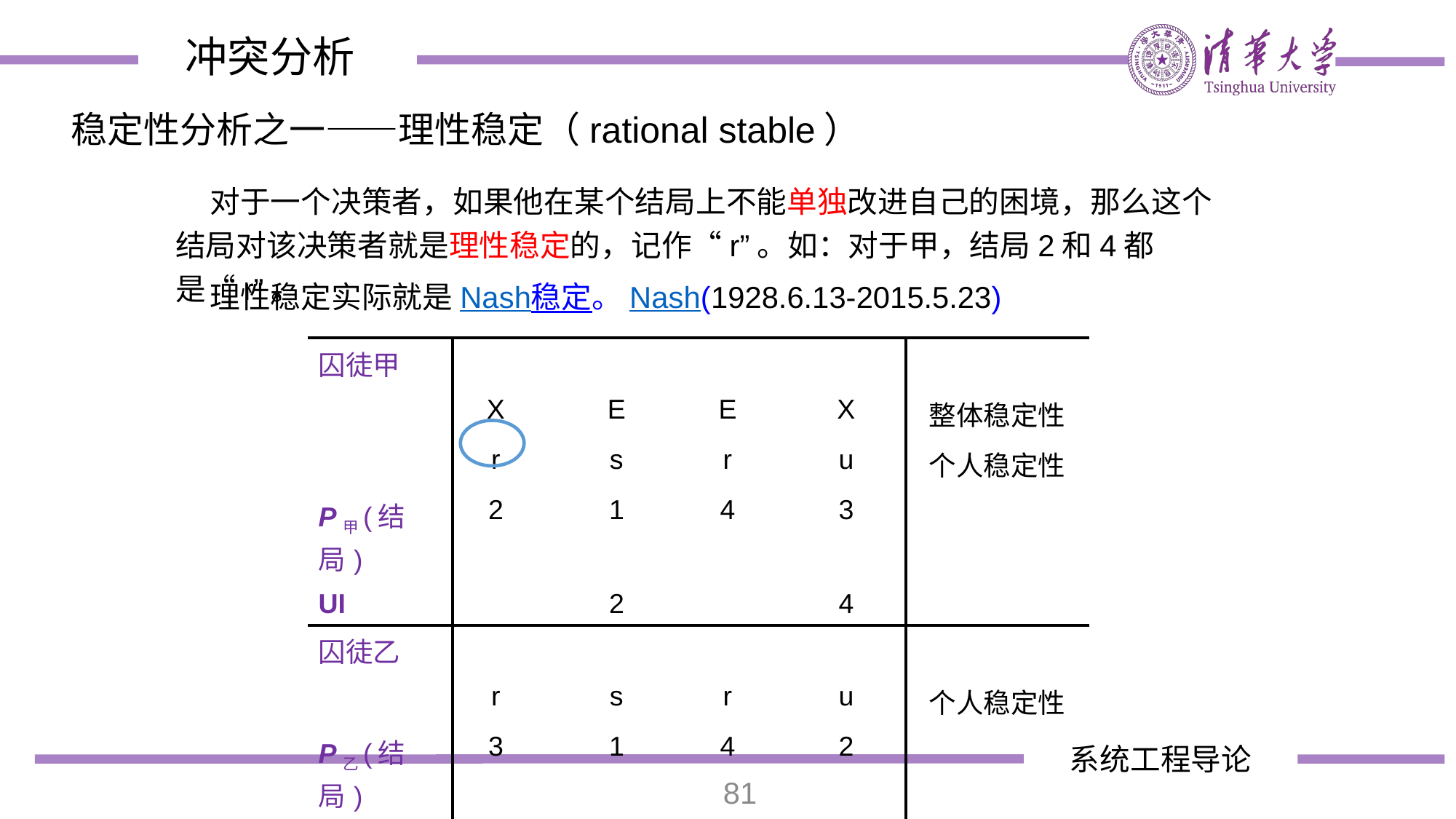

冲突分析
稳定性分析之一——理性稳定（rational stable）
    对于一个决策者，如果他在某个结局上不能单独改进自己的困境，那么这个结局对该决策者就是理性稳定的，记作“r”。如：对于甲，结局2和4都是“r”。

    理性稳定实际就是Nash稳定。Nash(1928.6.13-2015.5.23)
| 囚徒甲 |  |  |  |  |  |  |
| --- | --- | --- | --- | --- | --- | --- |
|  | X |  | E | E | X | 整体稳定性 |
|  | r |  | s | r | u | 个人稳定性 |
| P甲(结局) | 2 |  | 1 | 4 | 3 |  |
| UI |  |  | 2 |  | 4 |  |
| 囚徒乙 |  |  |  |  |  |  |
|  | r |  | s | r | u | 个人稳定性 |
| P乙(结局) | 3 |  | 1 | 4 | 2 |  |
| UI |  |  | 3 |  | 4 |  |